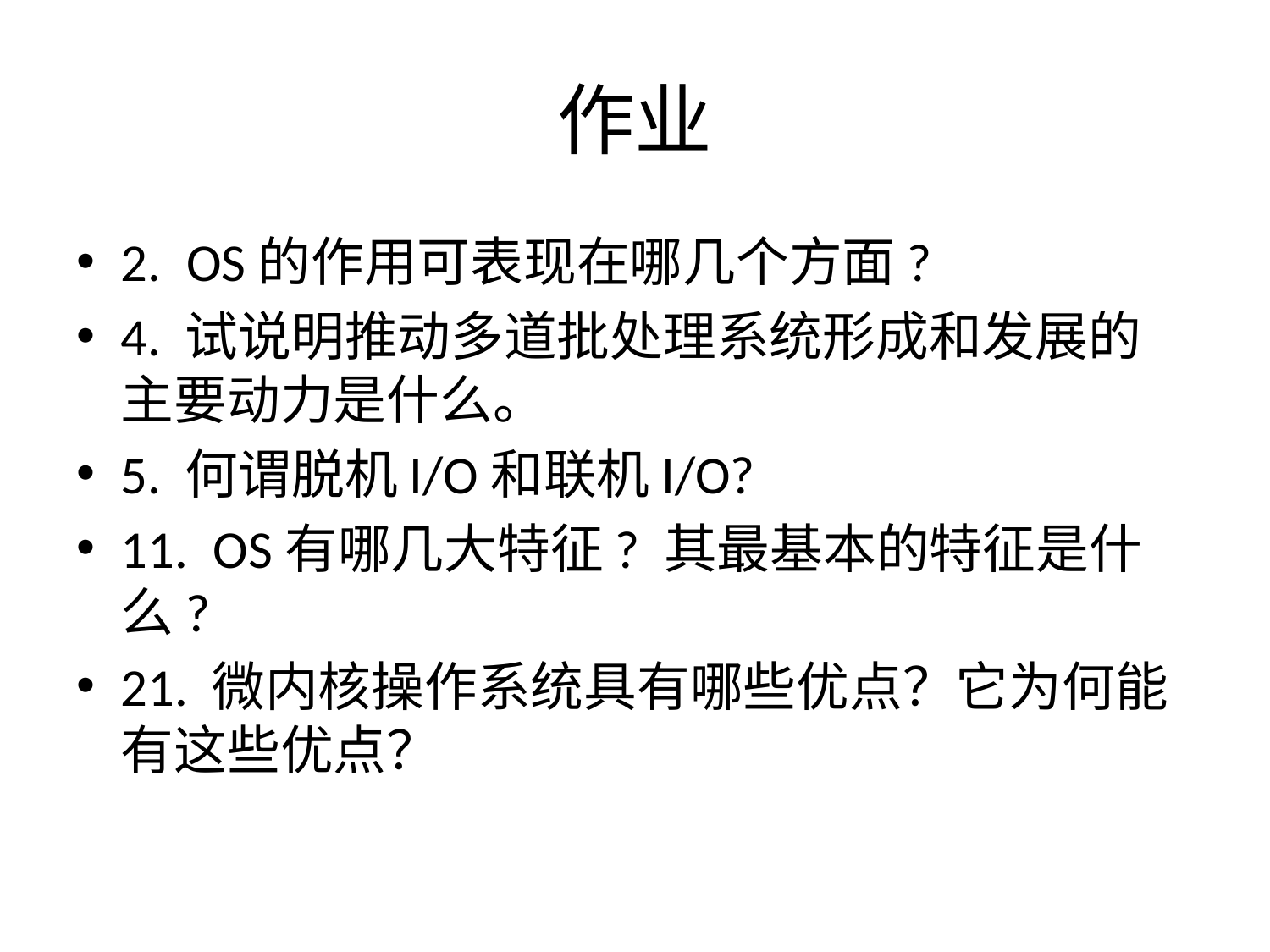

# 作业
2.  OS的作用可表现在哪几个方面?
4. 试说明推动多道批处理系统形成和发展的主要动力是什么。
5. 何谓脱机I/O和联机I/O?
11.  OS有哪几大特征? 其最基本的特征是什么?
21. 微内核操作系统具有哪些优点？它为何能有这些优点？
105